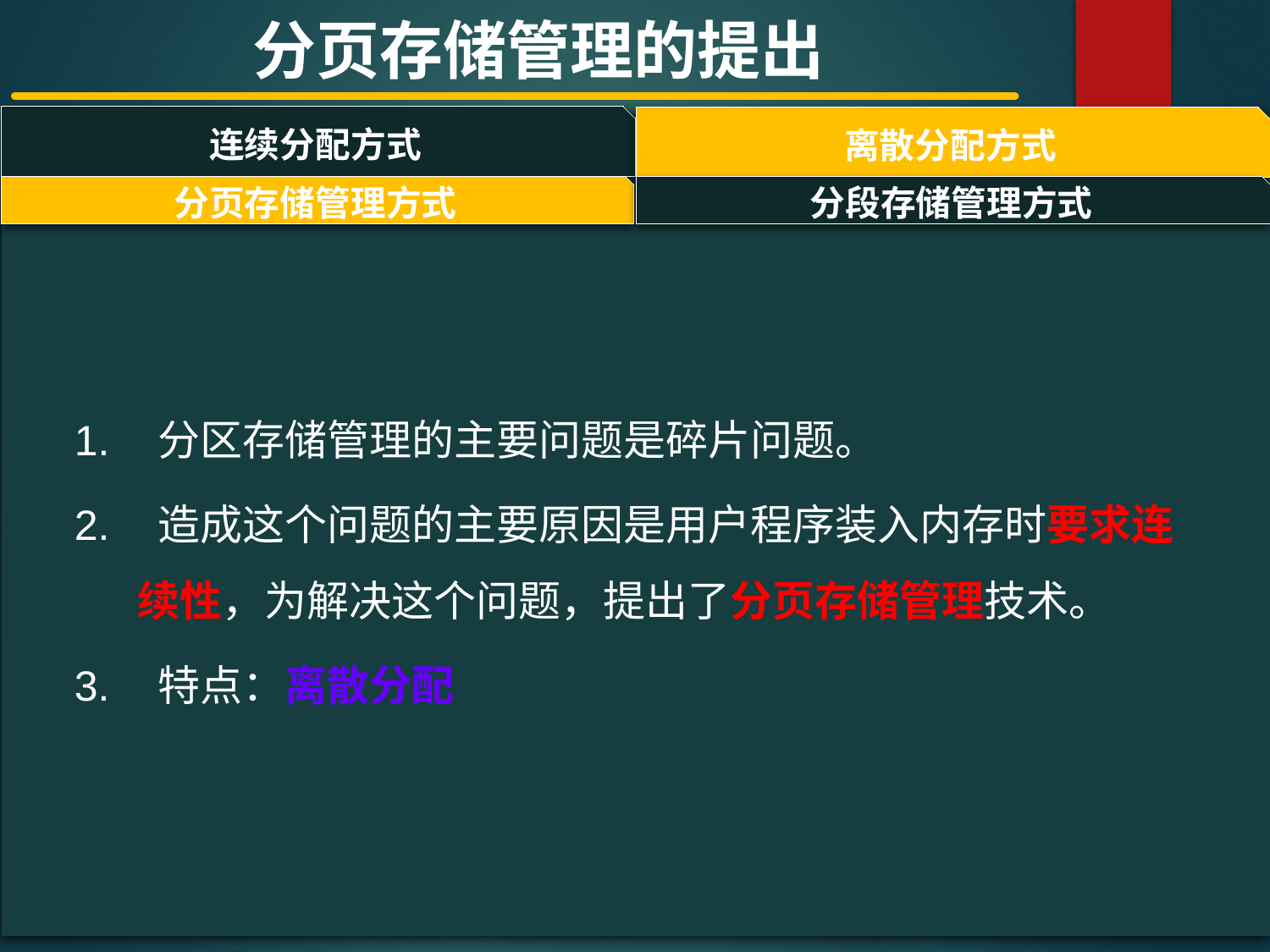

分页存储管理的提出
连续分配方式
离散分配方式
#
分页存储管理方式
分段存储管理方式
 分区存储管理的主要问题是碎片问题。
 造成这个问题的主要原因是用户程序装入内存时要求连续性，为解决这个问题，提出了分页存储管理技术。
 特点：离散分配